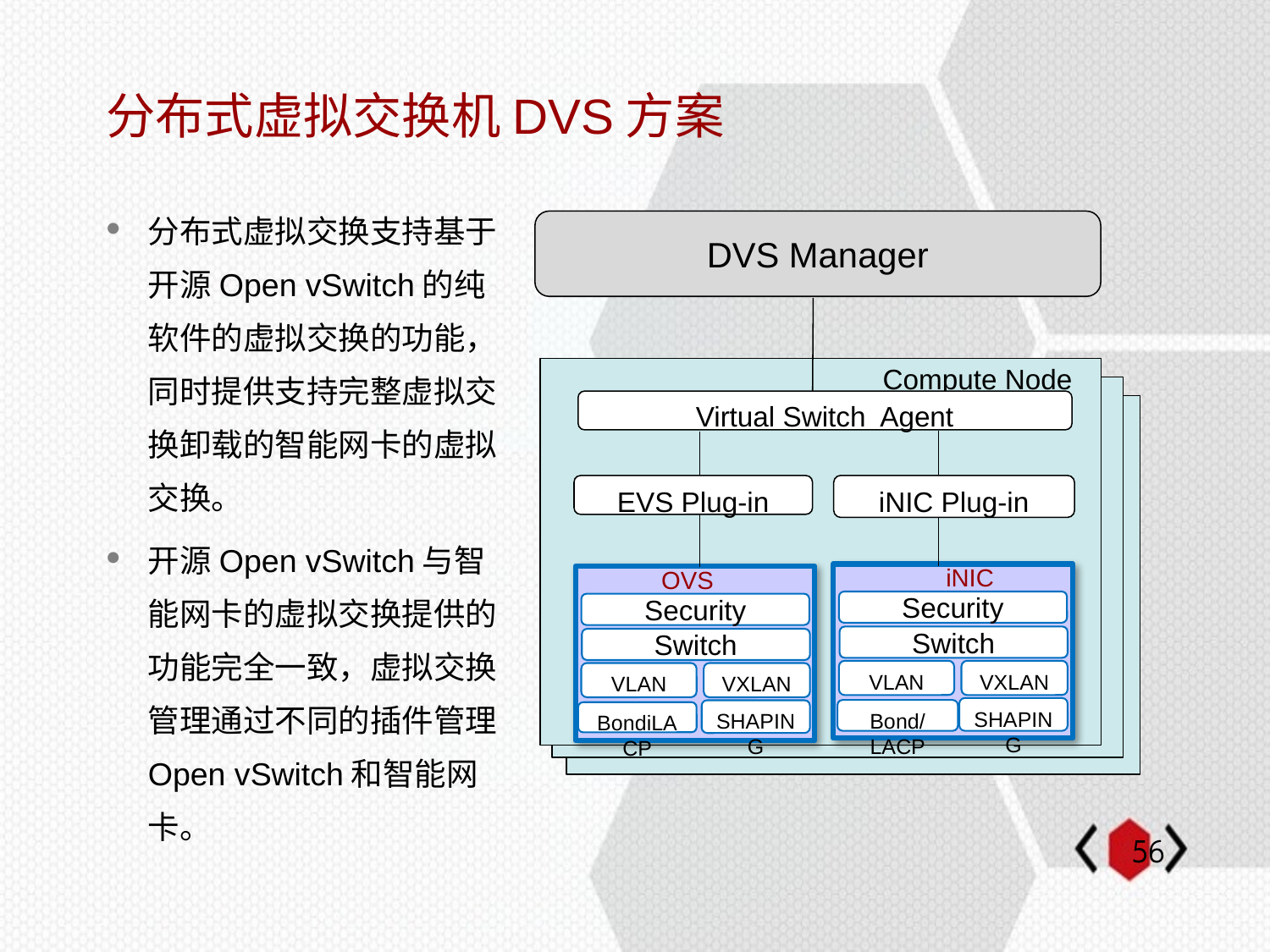

# 分布式虚拟交换机DVS方案
分布式虚拟交换支持基于开源Open vSwitch的纯软件的虚拟交换的功能，同时提供支持完整虚拟交换卸载的智能网卡的虚拟交换。
开源Open vSwitch与智能网卡的虚拟交换提供的功能完全一致，虚拟交换管理通过不同的插件管理Open vSwitch和智能网卡。

DVS Manager
Compute Node

Virtual Switch  Agent

iNIC Plug-in
EVS Plug-in
iNIC
OVS

Security
Security
Switch
Switch
VLAN
VXLAN

VLAN
VXLAN

SHAPING
Bond/LACP
SHAPING
BondiLACP
56